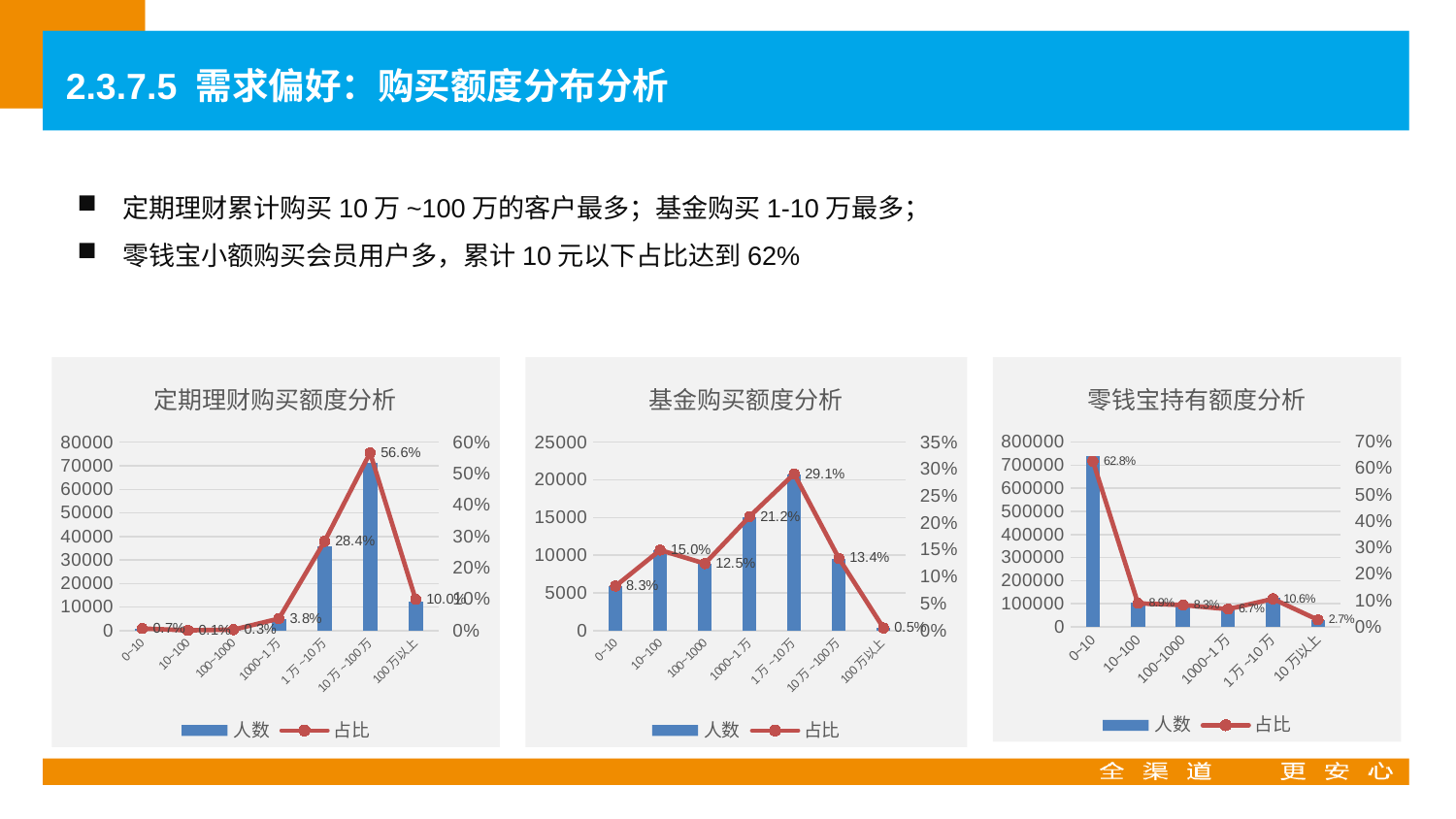

2.3.7.5 需求偏好：购买额度分布分析
定期理财累计购买10万~100万的客户最多；基金购买1-10万最多；
零钱宝小额购买会员用户多，累计10元以下占比达到62%

### Chart: 定期理财购买额度分析

| Category | 人数 | 占比 |
|---|---|---|
| 0~10 | 863.0 | 0.006873481741069651 |
| 10~100 | 140.0 | 0.001115049181633547 |
| 100~1000 | 409.0 | 0.0032575365377722912 |
| 1000~1万 | 4822.0 | 0.03840547967026403 |
| 1万~10万 | 35702.0 | 0.28435347059057786 |
| 10万~100万 | 71114.0 | 0.5663971964477719 |
| 100万以上 | 12505.0 | 0.09959778583091075 |

### Chart: 基金购买额度分析

| Category | 人数 | 占比 |
|---|---|---|
| 0~10 | 5889.0 | 0.08289345889109413 |
| 10~100 | 10639.0 | 0.14975437411145362 |
| 100~1000 | 8850.0 | 0.12457244204214349 |
| 1000~1万 | 15065.0 | 0.21205467111467702 |
| 1万~10万 | 20699.0 | 0.2913587545570992 |
| 10万~100万 | 9552.0 | 0.13445378151260504 |
| 100万以上 | 349.0 | 0.004912517770927467 |

### Chart: 零钱宝持有额度分析

| Category | 人数 | 占比 |
|---|---|---|
| 0~10 | 738597.0 | 0.6275885157462819 |
| 10~100 | 104981.0 | 0.0892027316270719 |
| 100~1000 | 97468.0 | 0.08281890862372661 |
| 1000~1万 | 79296.0 | 0.0673780951515064 |
| 1万~10万 | 124999.0 | 0.10621209790964423 |
| 10万以上 | 31540.0 | 0.026799650941768963 |